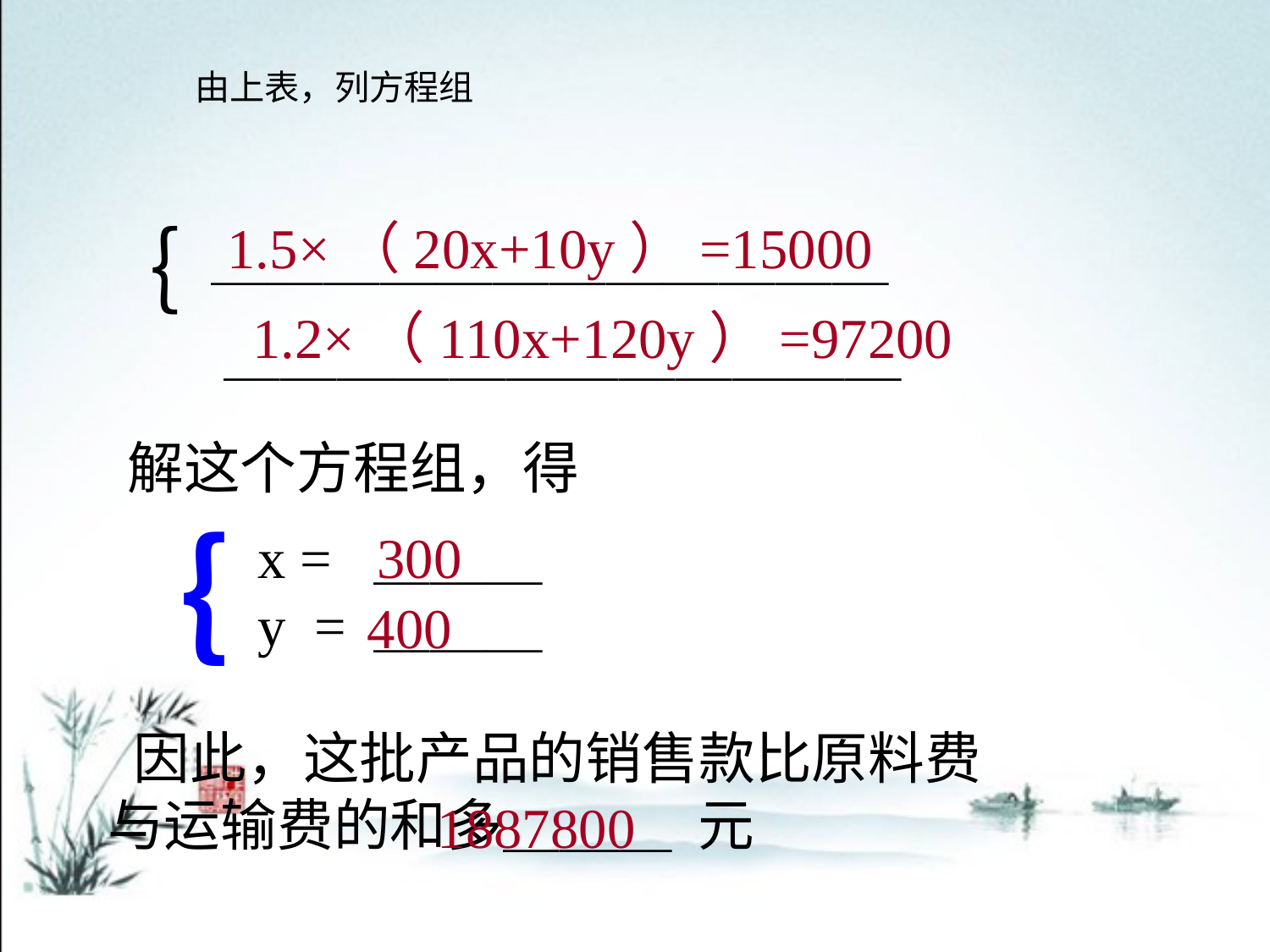

# 由上表，列方程组
｛
1.5×（20x+10y）=15000
＿＿＿＿＿＿＿＿＿＿＿＿
 ＿＿＿＿＿＿＿＿＿＿＿＿
1.2×（110x+120y）=97200
解这个方程组，得
｛
300
x =  ＿＿＿
y  = ＿＿＿
400
 因此，这批产品的销售款比原料费与运输费的和多＿＿＿  元
1887800